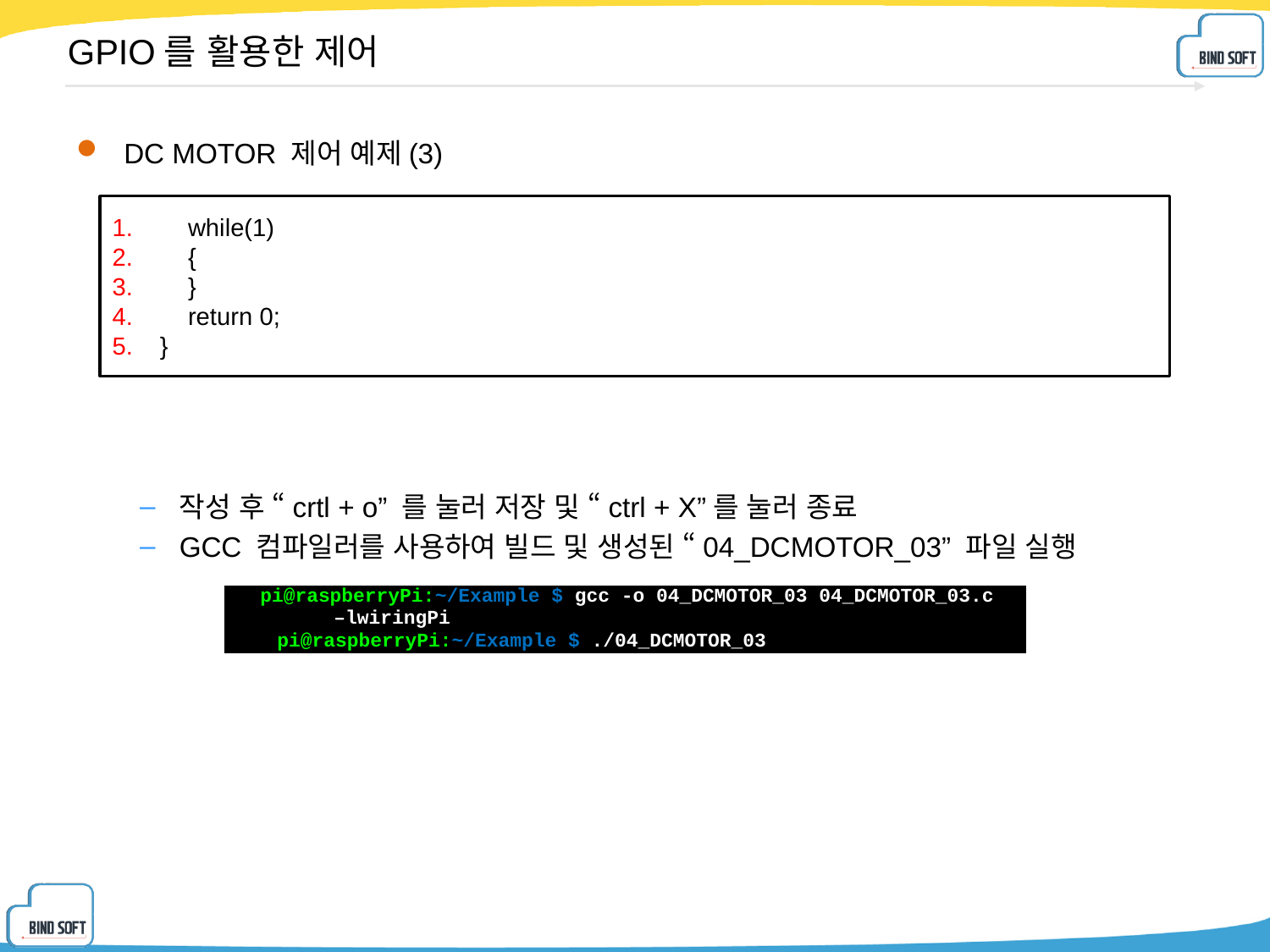

# GPIO를 활용한 제어
DC MOTOR 제어 예제(3)

작성 후 “crtl + o” 를 눌러 저장 및 “ctrl + X”를 눌러 종료
GCC 컴파일러를 사용하여 빌드 및 생성된 “04_DCMOTOR_03” 파일 실행

    while(1)
    {
    }
    return 0;
}
| pi@raspberryPi:~/Example $ gcc -o 04\_DCMOTOR\_03 04\_DCMOTOR\_03.c –lwiringPi pi@raspberryPi:~/Example $ ./04\_DCMOTOR\_03 |
| --- |